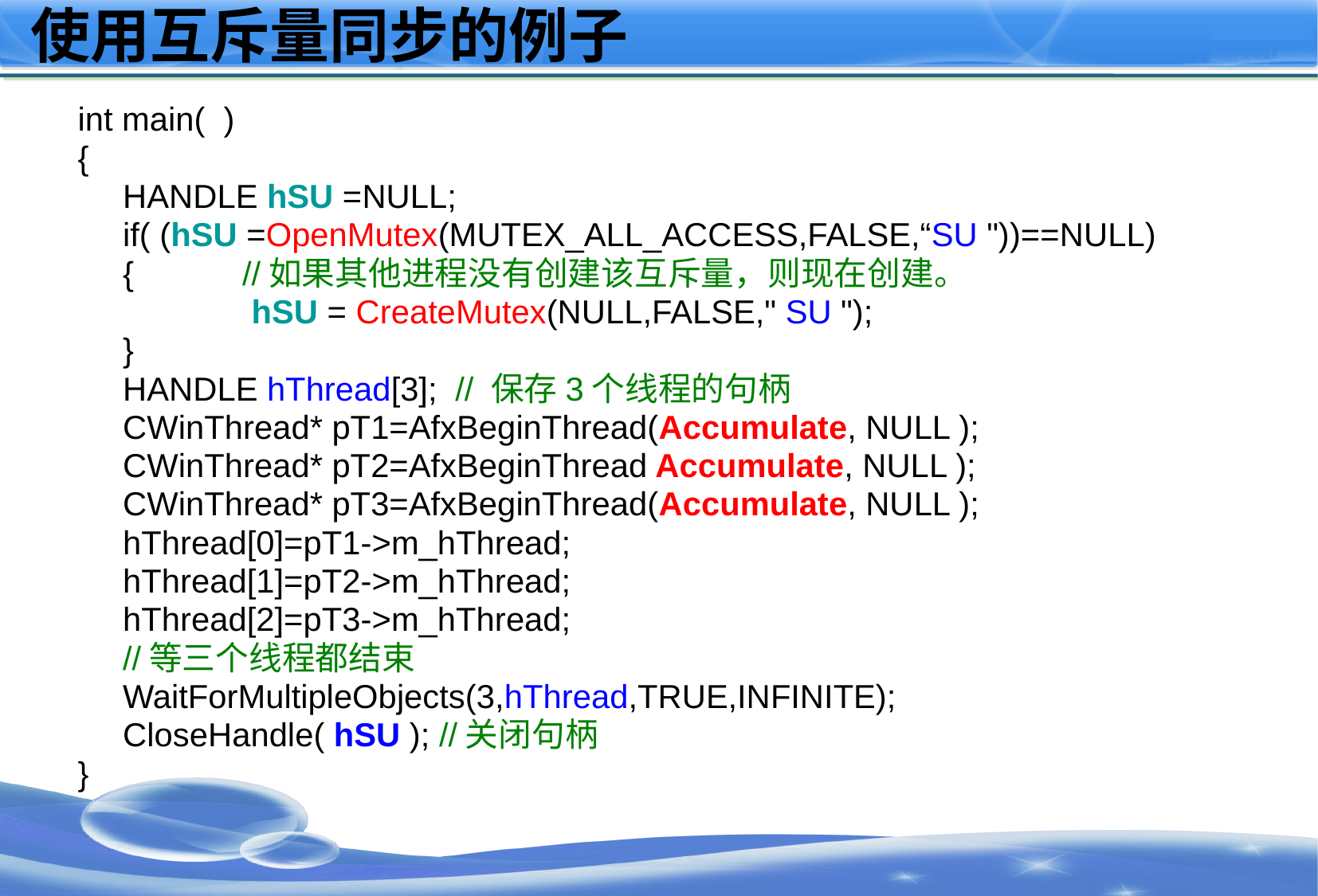

# 使用互斥量同步的例子
int main(  )
{
	HANDLE hSU =NULL;
	if( (hSU =OpenMutex(MUTEX_ALL_ACCESS,FALSE,“SU "))==NULL)
	{	//如果其他进程没有创建该互斥量，则现在创建。
		 hSU = CreateMutex(NULL,FALSE," SU ");
	}
	HANDLE hThread[3];  // 保存3个线程的句柄
	CWinThread* pT1=AfxBeginThread(Accumulate, NULL );
	CWinThread* pT2=AfxBeginThread Accumulate, NULL );
	CWinThread* pT3=AfxBeginThread(Accumulate, NULL );
	hThread[0]=pT1->m_hThread;
	hThread[1]=pT2->m_hThread;
	hThread[2]=pT3->m_hThread;
	//等三个线程都结束
	WaitForMultipleObjects(3,hThread,TRUE,INFINITE);
	CloseHandle( hSU ); //关闭句柄
}